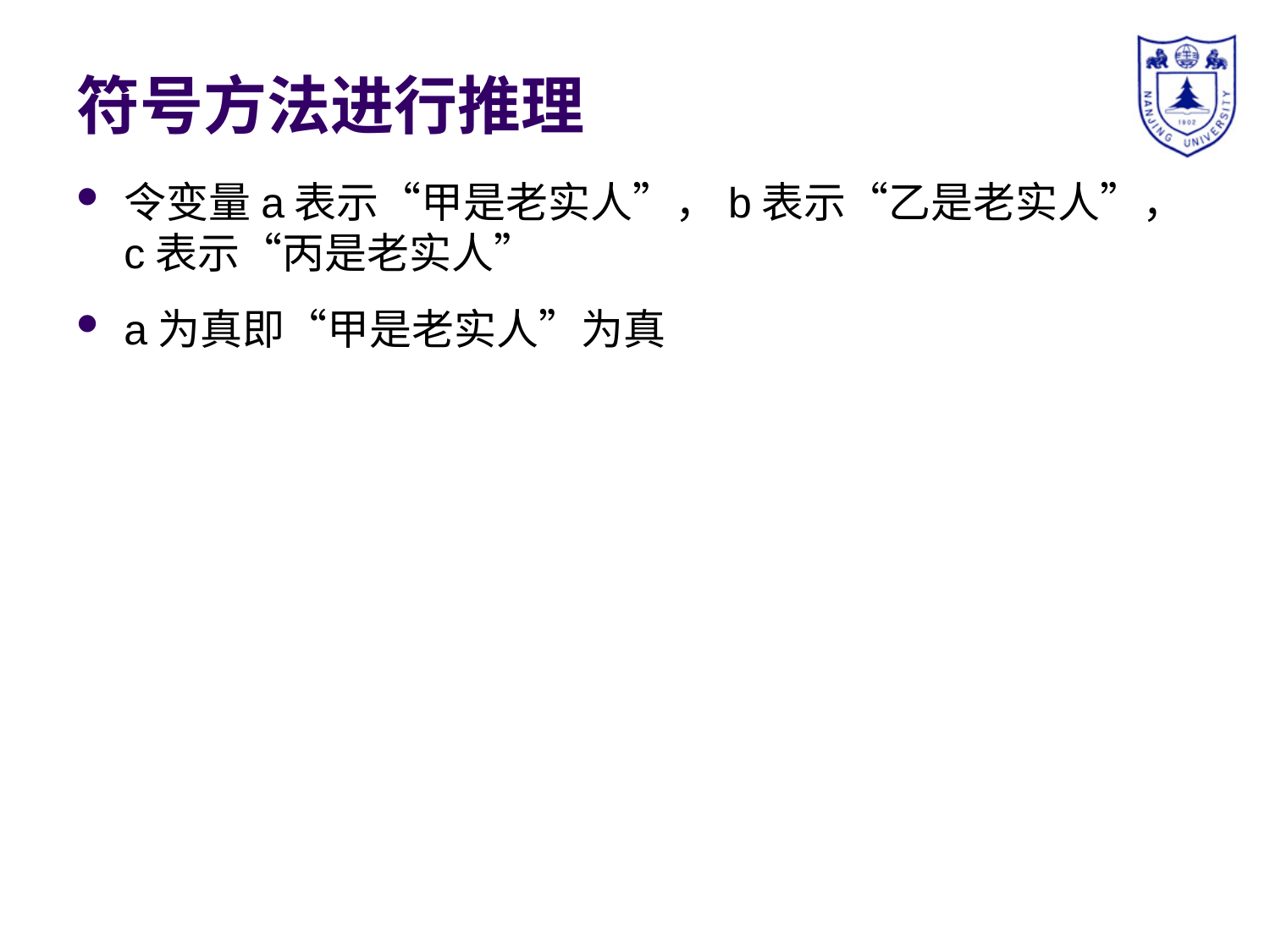

# 符号方法进行推理
令变量a表示“甲是老实人”，b表示“乙是老实人”，c表示“丙是老实人”
a为真即“甲是老实人”为真

40